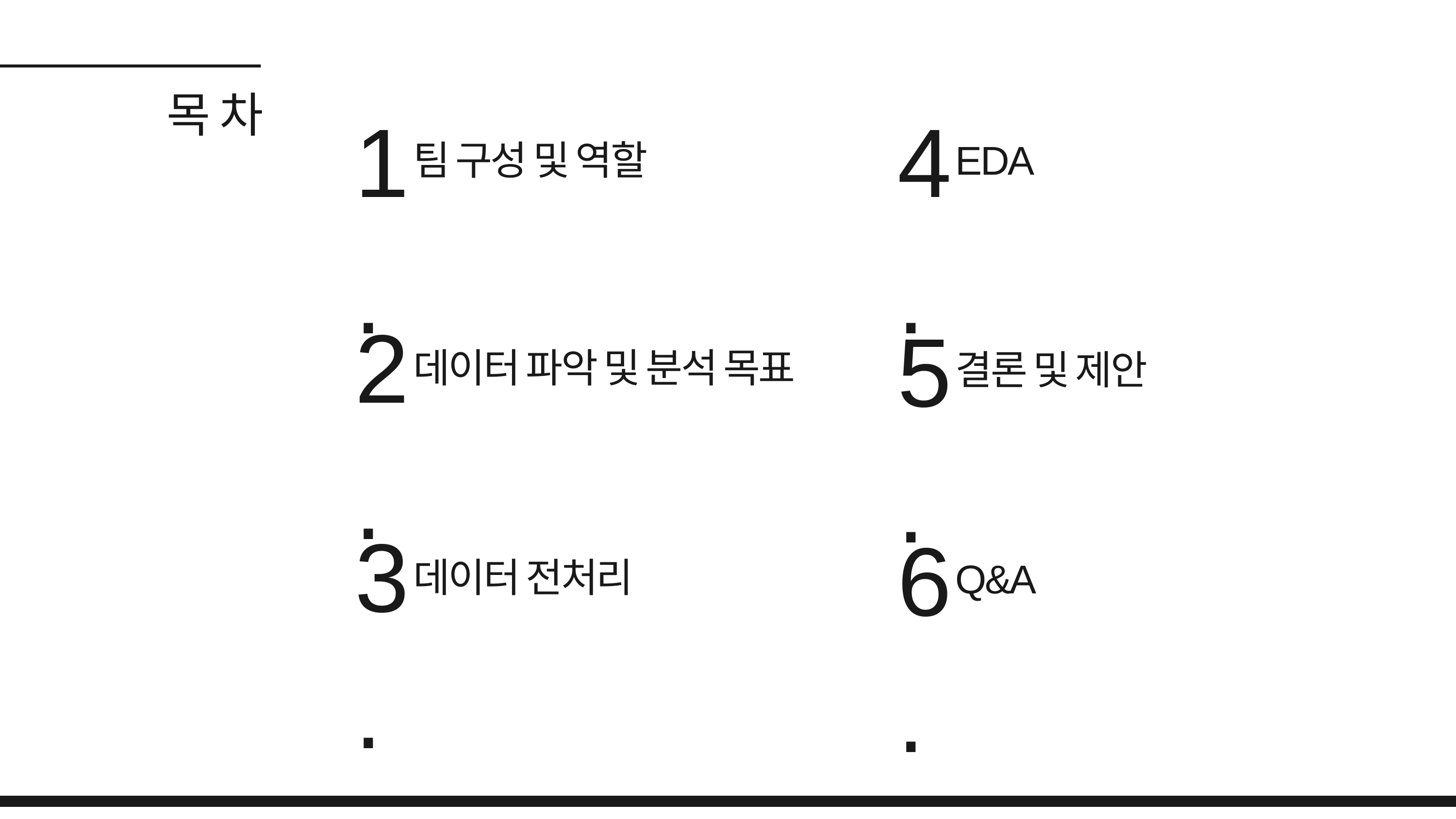

목 차
1.
팀 구성 및 역할
4.
EDA
2.
5.
결론 및 제안
데이터 파악 및 분석 목표
3.
6.
Q&A
데이터 전처리